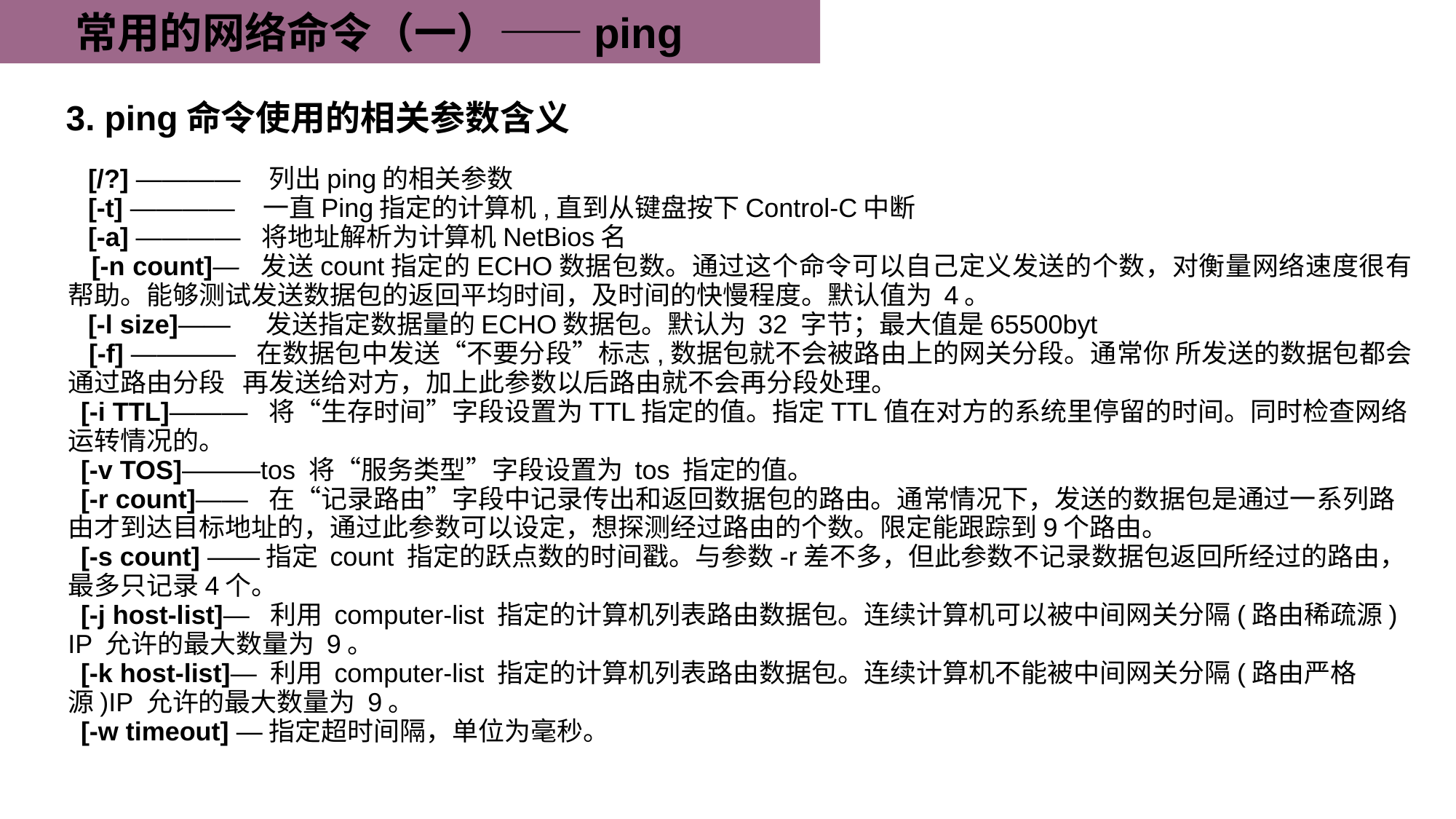

常用的网络命令（一）——ping

   3. ping命令使用的相关参数含义
       [/?] ————   列出ping的相关参数
       [-t] ————   一直Ping指定的计算机,直到从键盘按下Control-C中断
       [-a] ————  将地址解析为计算机NetBios名
       [-n count]—  发送count指定的ECHO数据包数。通过这个命令可以自己定义发送的个数，对衡量网络速度很有帮助。能够测试发送数据包的返回平均时间，及时间的快慢程度。默认值为 4。
       [-l size]——    发送指定数据量的ECHO数据包。默认为 32 字节；最大值是65500byt
       [-f] ————  在数据包中发送“不要分段”标志,数据包就不会被路由上的网关分段。通常你 所发送的数据包都会通过路由分段   再发送给对方，加上此参数以后路由就不会再分段处理。
      [-i TTL]———  将“生存时间”字段设置为TTL指定的值。指定TTL值在对方的系统里停留的时间。同时检查网络运转情况的。
      [-v TOS]———tos 将“服务类型”字段设置为 tos 指定的值。
      [-r count]——  在“记录路由”字段中记录传出和返回数据包的路由。通常情况下，发送的数据包是通过一系列路由才到达目标地址的，通过此参数可以设定，想探测经过路由的个数。限定能跟踪到9个路由。
      [-s count] ——指定 count 指定的跃点数的时间戳。与参数-r差不多，但此参数不记录数据包返回所经过的路由，最多只记录4个。
      [-j host-list]—  利用 computer-list 指定的计算机列表路由数据包。连续计算机可以被中间网关分隔(路由稀疏源) IP 允许的最大数量为 9。
      [-k host-list]— 利用 computer-list 指定的计算机列表路由数据包。连续计算机不能被中间网关分隔(路由严格源)IP 允许的最大数量为 9。
      [-w timeout] —指定超时间隔，单位为毫秒。